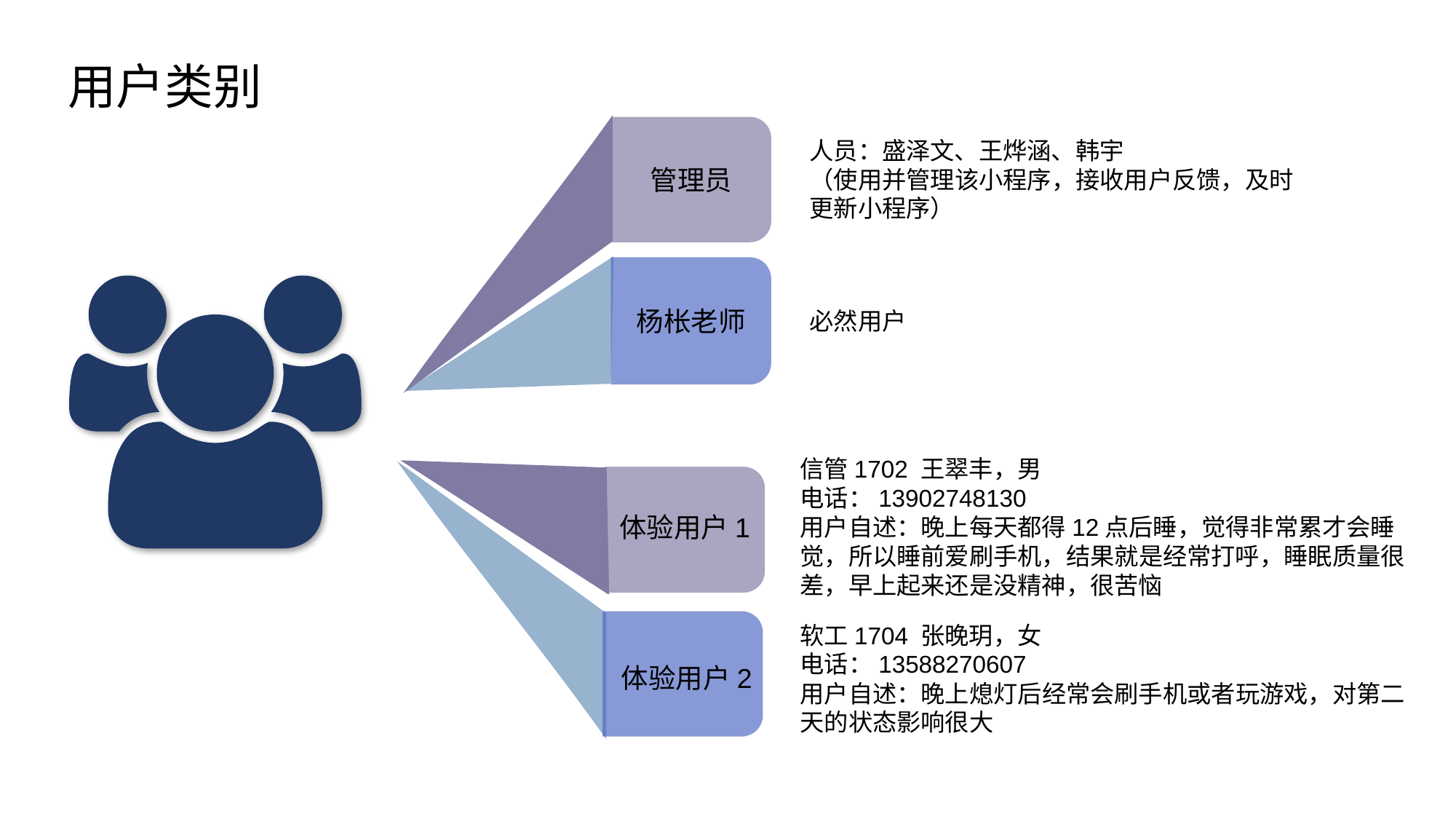

用户类别

人员：盛泽文、王烨涵、韩宇
（使用并管理该小程序，接收用户反馈，及时更新小程序）
管理员

杨枨老师
必然用户
信管1702 王翠丰，男
电话：13902748130
用户自述：晚上每天都得12点后睡，觉得非常累才会睡觉，所以睡前爱刷手机，结果就是经常打呼，睡眠质量很差，早上起来还是没精神，很苦恼

体验用户1

软工1704 张晚玥，女
电话：13588270607
用户自述：晚上熄灯后经常会刷手机或者玩游戏，对第二天的状态影响很大
体验用户2